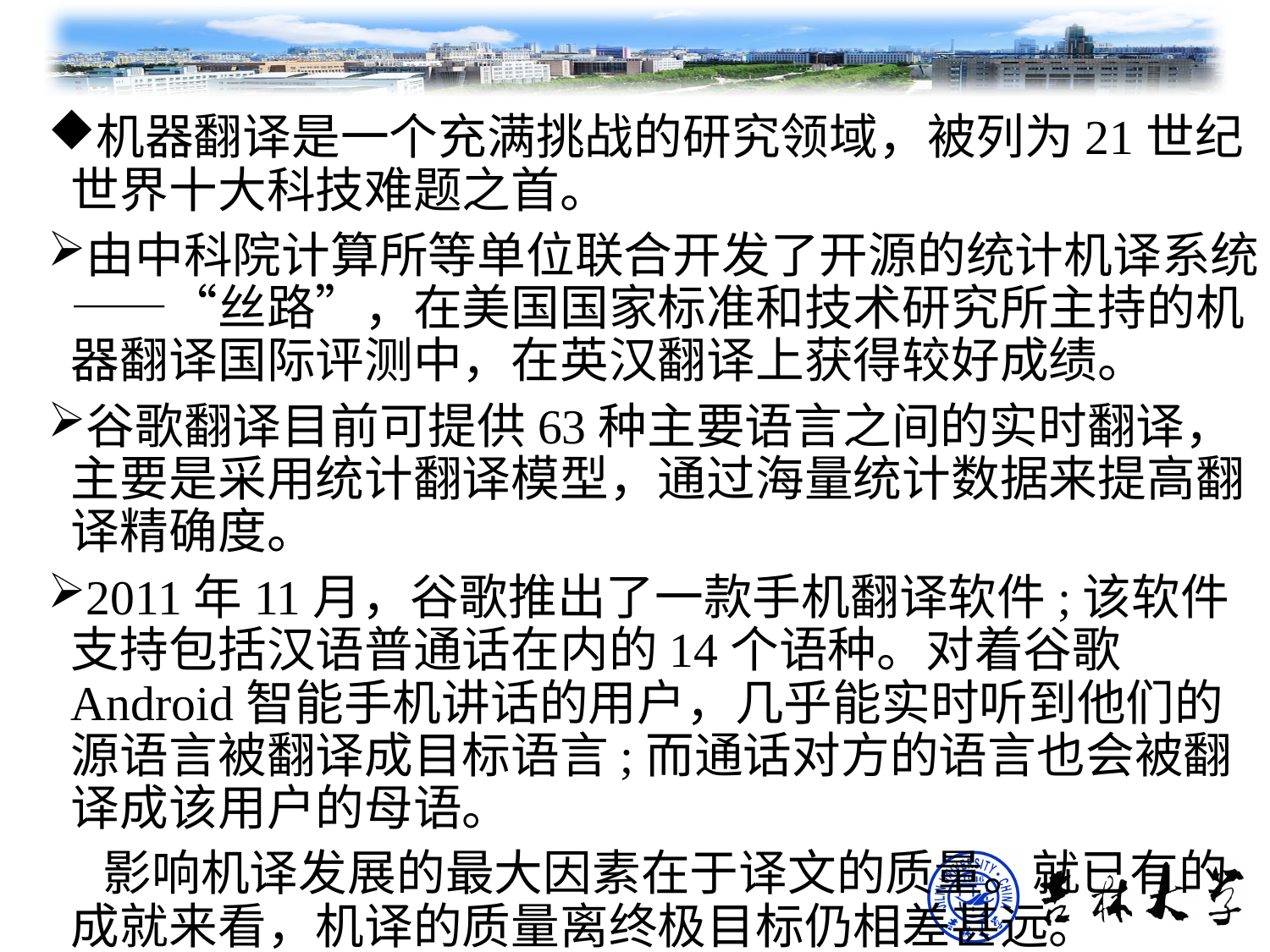

机器翻译是一个充满挑战的研究领域，被列为21世纪世界十大科技难题之首。
由中科院计算所等单位联合开发了开源的统计机译系统——“丝路”，在美国国家标准和技术研究所主持的机器翻译国际评测中，在英汉翻译上获得较好成绩。
谷歌翻译目前可提供63种主要语言之间的实时翻译，主要是采用统计翻译模型，通过海量统计数据来提高翻译精确度。
2011年11月，谷歌推出了一款手机翻译软件;该软件支持包括汉语普通话在内的14个语种。对着谷歌Android智能手机讲话的用户，几乎能实时听到他们的源语言被翻译成目标语言;而通话对方的语言也会被翻译成该用户的母语。
    影响机译发展的最大因素在于译文的质量。就已有的成就来看，机译的质量离终极目标仍相差甚远。